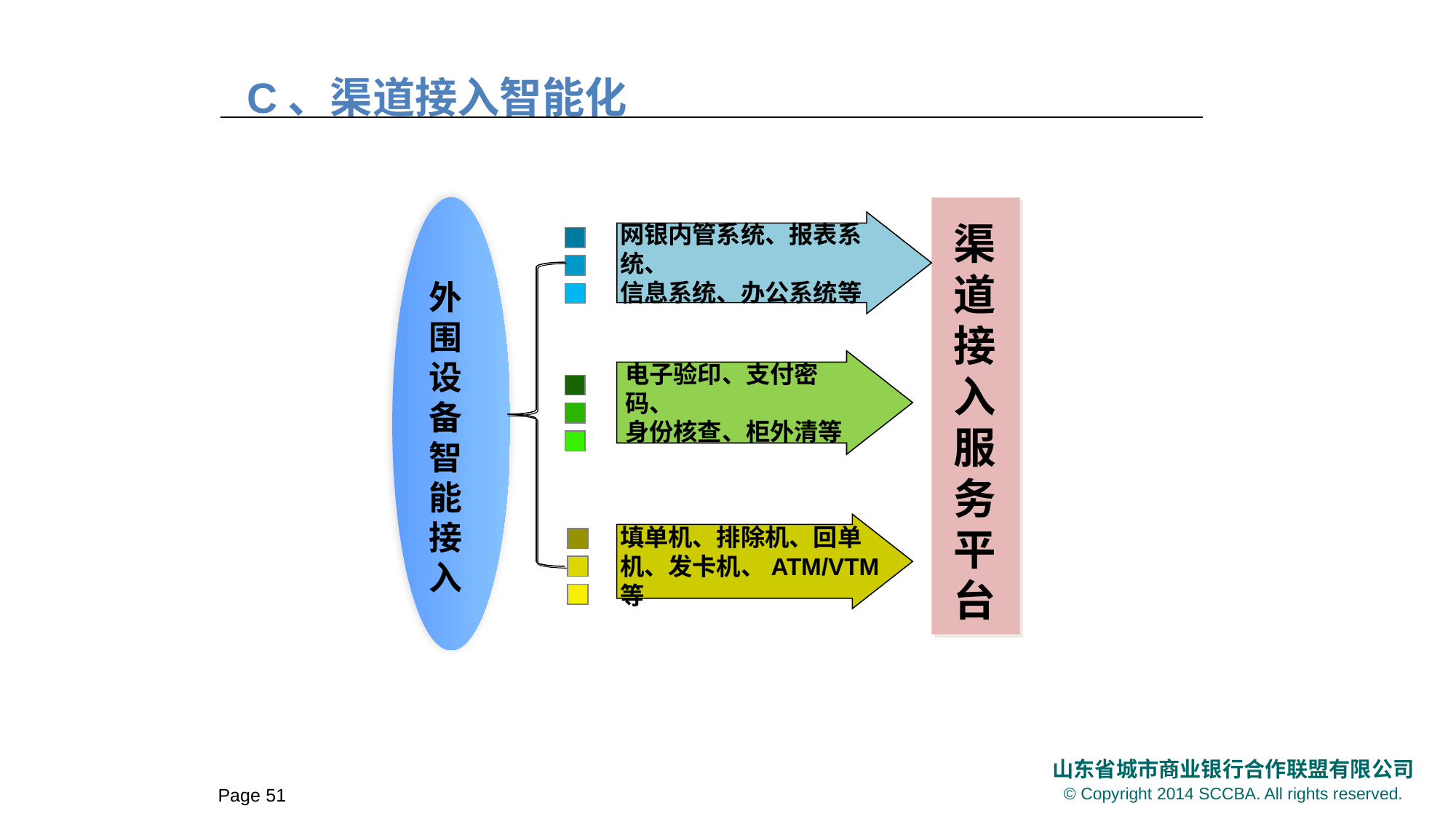

# C、渠道接入智能化

渠道接入服务平台

网银内管系统、报表系统、
信息系统、办公系统等

外围设备智能接入

电子验印、支付密码、
身份核查、柜外清等

填单机、排除机、回单机、发卡机、ATM/VTM等

Page 51